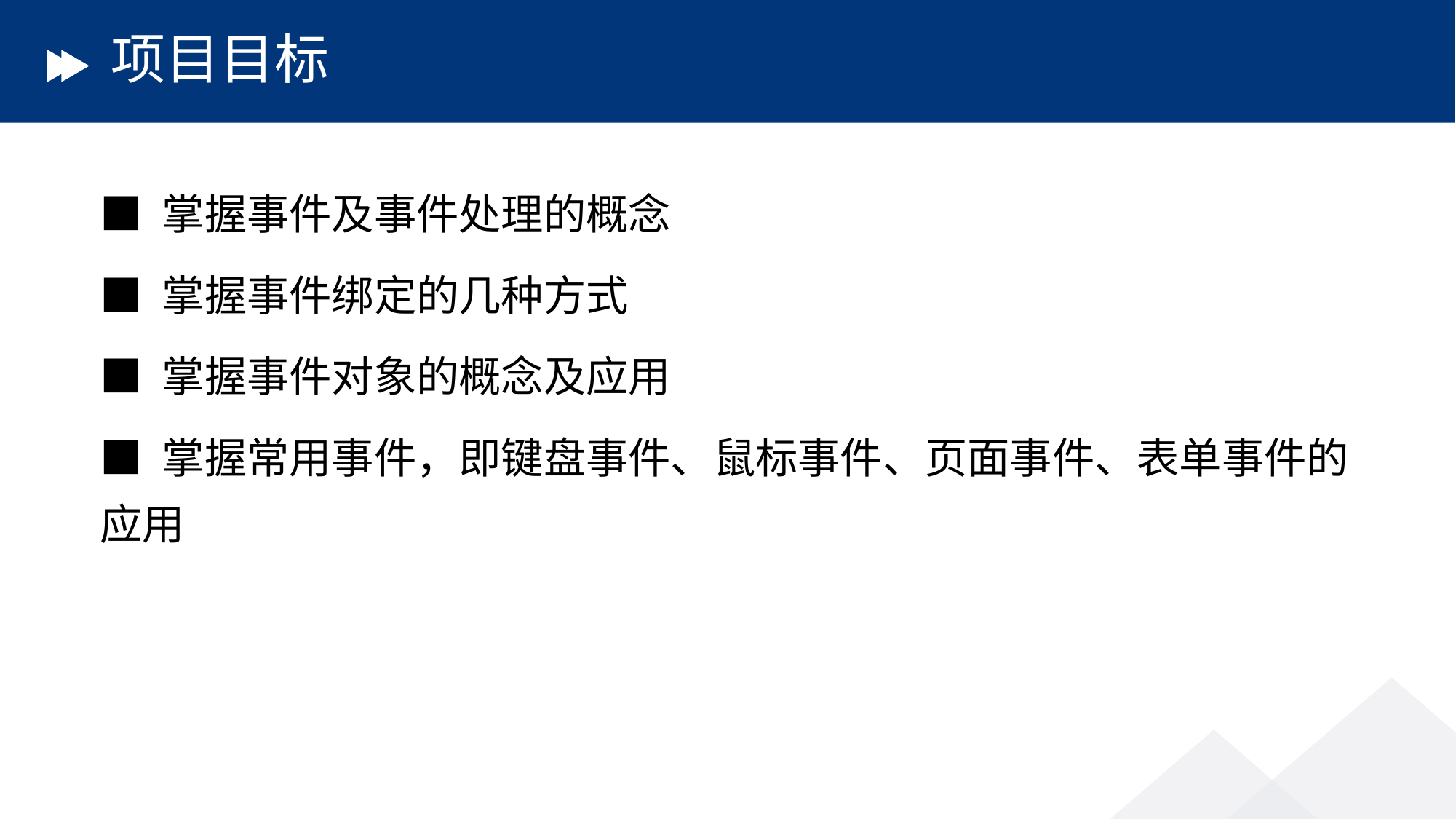

# 项目目标
■ 掌握事件及事件处理的概念
■ 掌握事件绑定的几种方式
■ 掌握事件对象的概念及应用
■ 掌握常用事件，即键盘事件、鼠标事件、页面事件、表单事件的应用